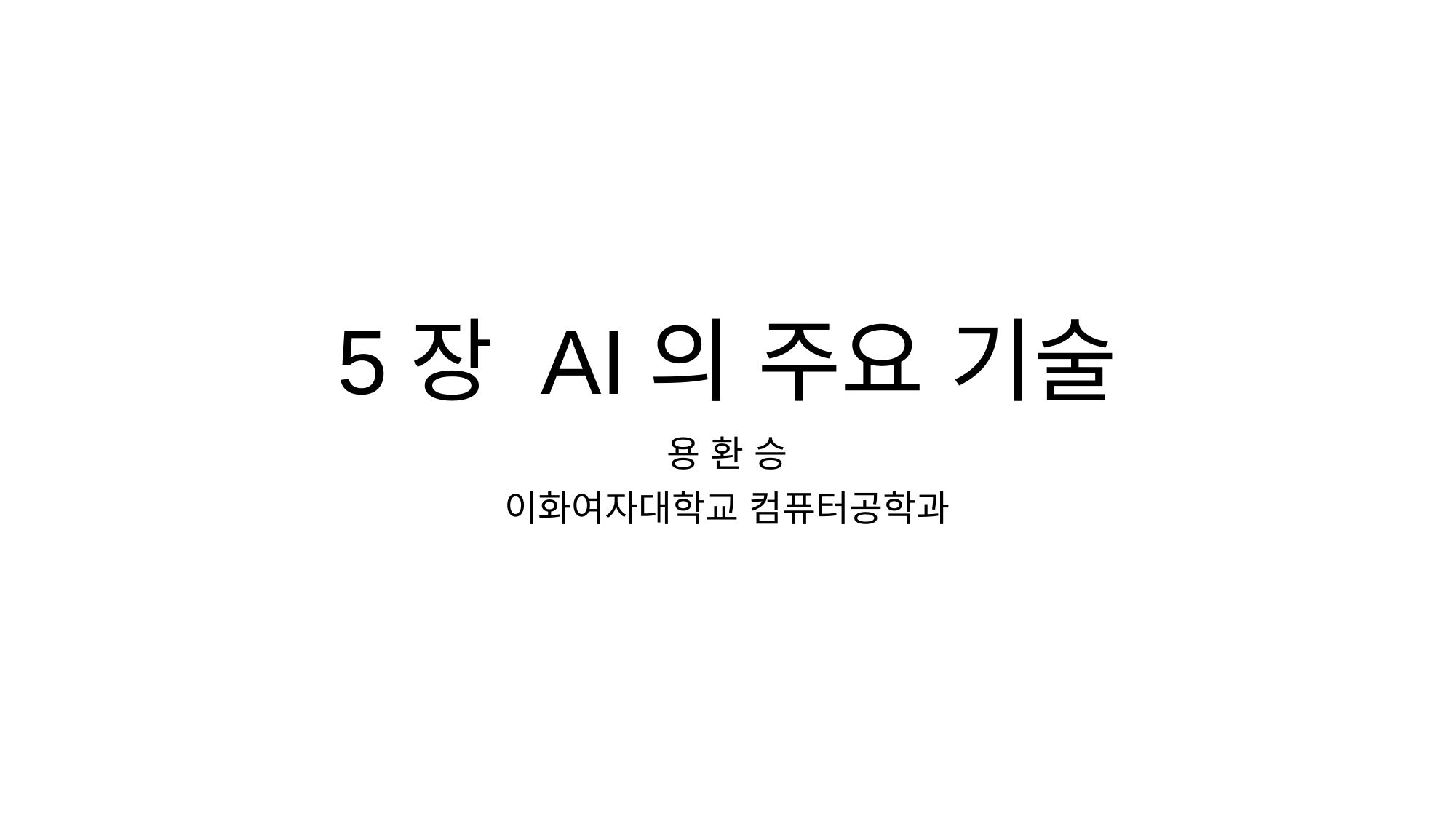

# 5장 AI의 주요 기술
용 환 승
이화여자대학교 컴퓨터공학과